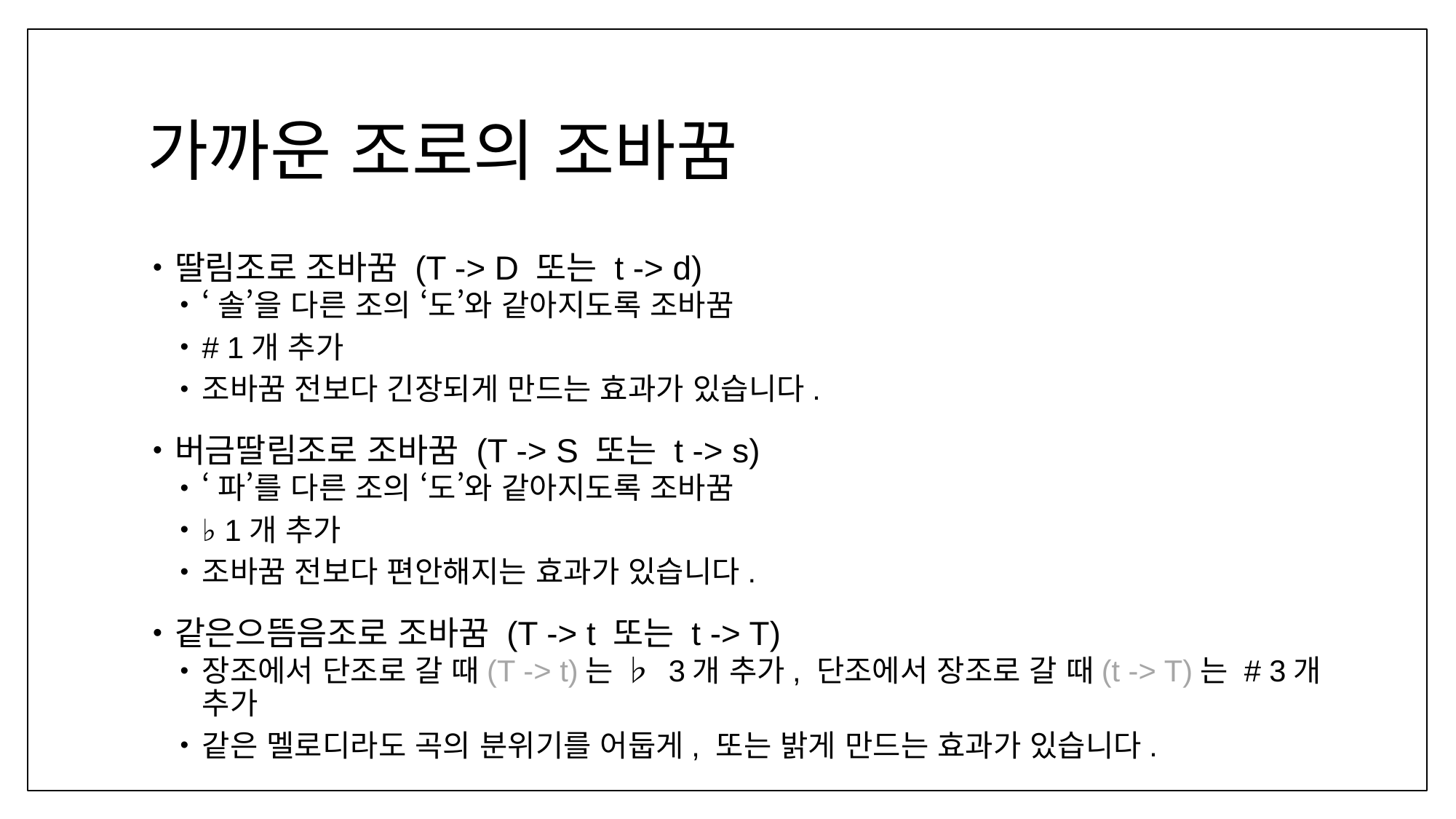

# 가까운 조로의 조바꿈
딸림조로 조바꿈 (T -> D 또는 t -> d)
‘솔’을 다른 조의 ‘도’와 같아지도록 조바꿈
# 1개 추가
조바꿈 전보다 긴장되게 만드는 효과가 있습니다.
버금딸림조로 조바꿈 (T -> S 또는 t -> s)
‘파’를 다른 조의 ‘도’와 같아지도록 조바꿈
♭ 1개 추가
조바꿈 전보다 편안해지는 효과가 있습니다.
같은으뜸음조로 조바꿈 (T -> t 또는 t -> T)
장조에서 단조로 갈 때(T -> t)는 ♭ 3개 추가, 단조에서 장조로 갈 때(t -> T)는 # 3개 추가
같은 멜로디라도 곡의 분위기를 어둡게, 또는 밝게 만드는 효과가 있습니다.